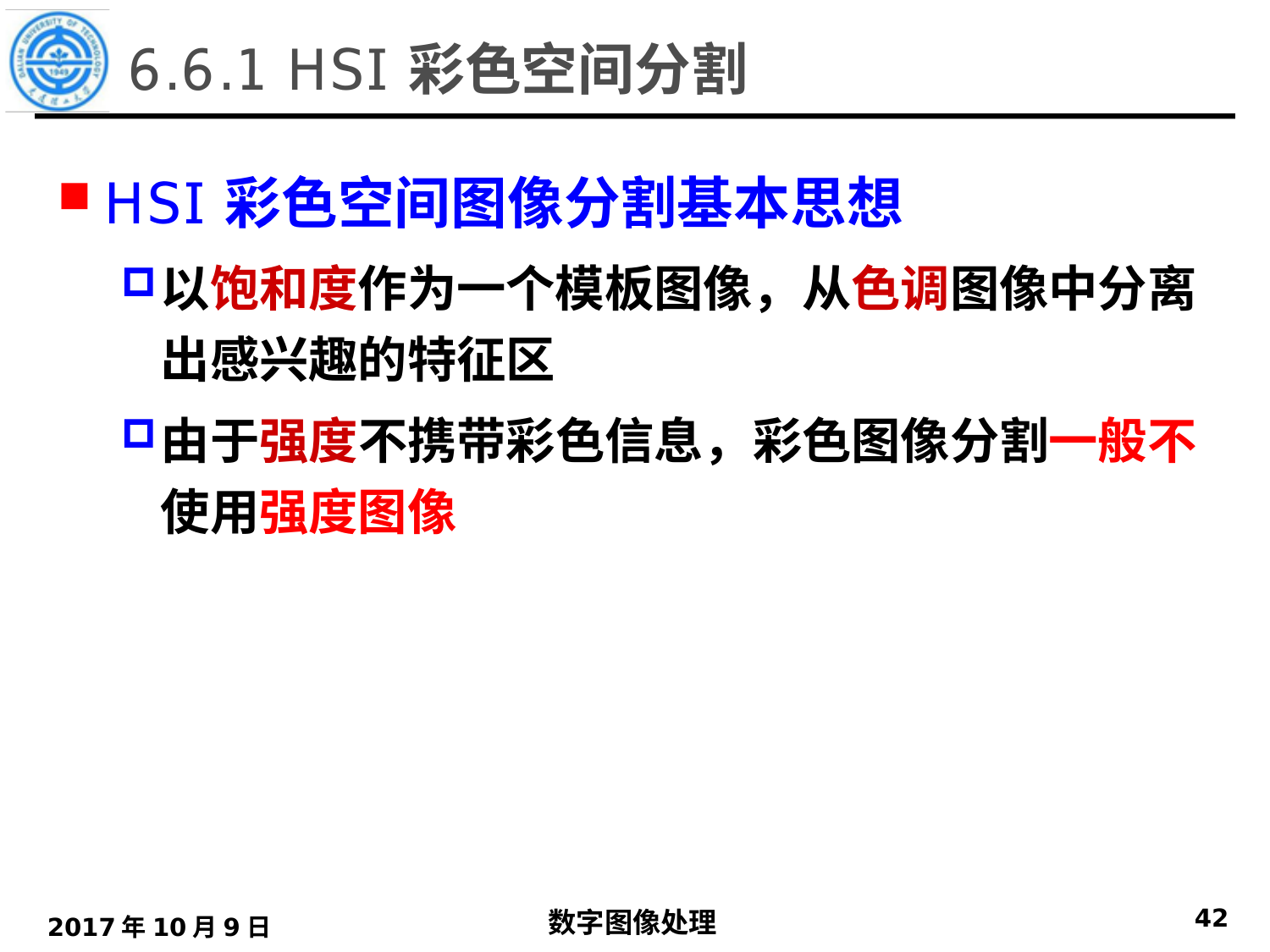

6.6.1 HSI彩色空间分割
HSI彩色空间图像分割基本思想
以饱和度作为一个模板图像，从色调图像中分离出感兴趣的特征区
由于强度不携带彩色信息，彩色图像分割一般不使用强度图像